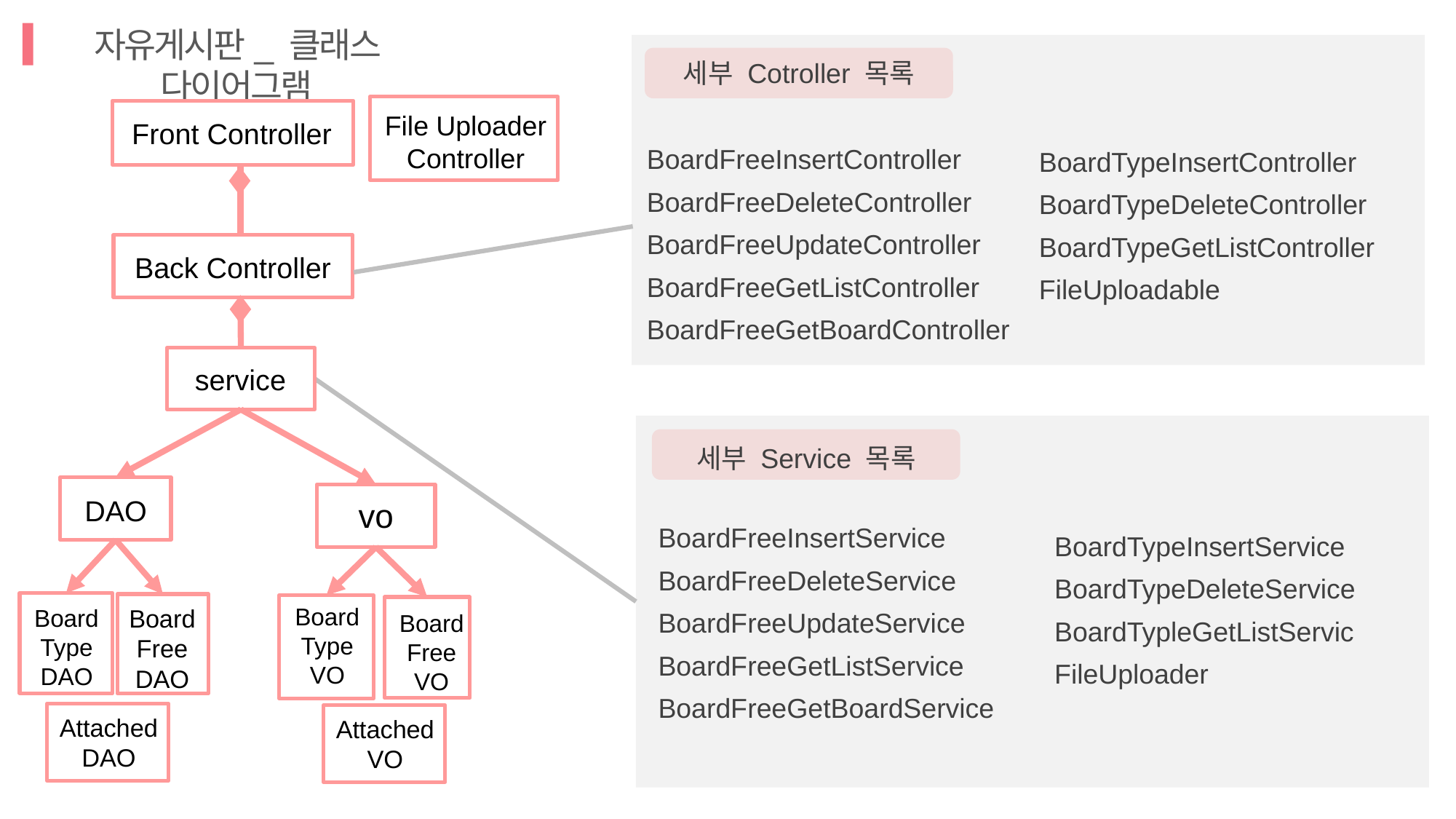

자유게시판_ 클래스 다이어그램

세부 Cotroller 목록

File Uploader
Controller

Front Controller

Back Controller

service
BoardFreeInsertController
BoardFreeDeleteController
BoardFreeUpdateController
BoardFreeGetListController
BoardFreeGetBoardController
BoardTypeInsertController
BoardTypeDeleteController
BoardTypeGetListController
FileUploadable

세부 Service 목록

DAO

vo
BoardFreeInsertService
BoardFreeDeleteService
BoardFreeUpdateService
BoardFreeGetListService
BoardFreeGetBoardService
BoardTypeInsertService
BoardTypeDeleteService
BoardTypleGetListServic
FileUploader

Board Type
DAO

BoardFree
DAO

BoardType
VO

Board
Free
VO

Attached
DAO

Attached
VO